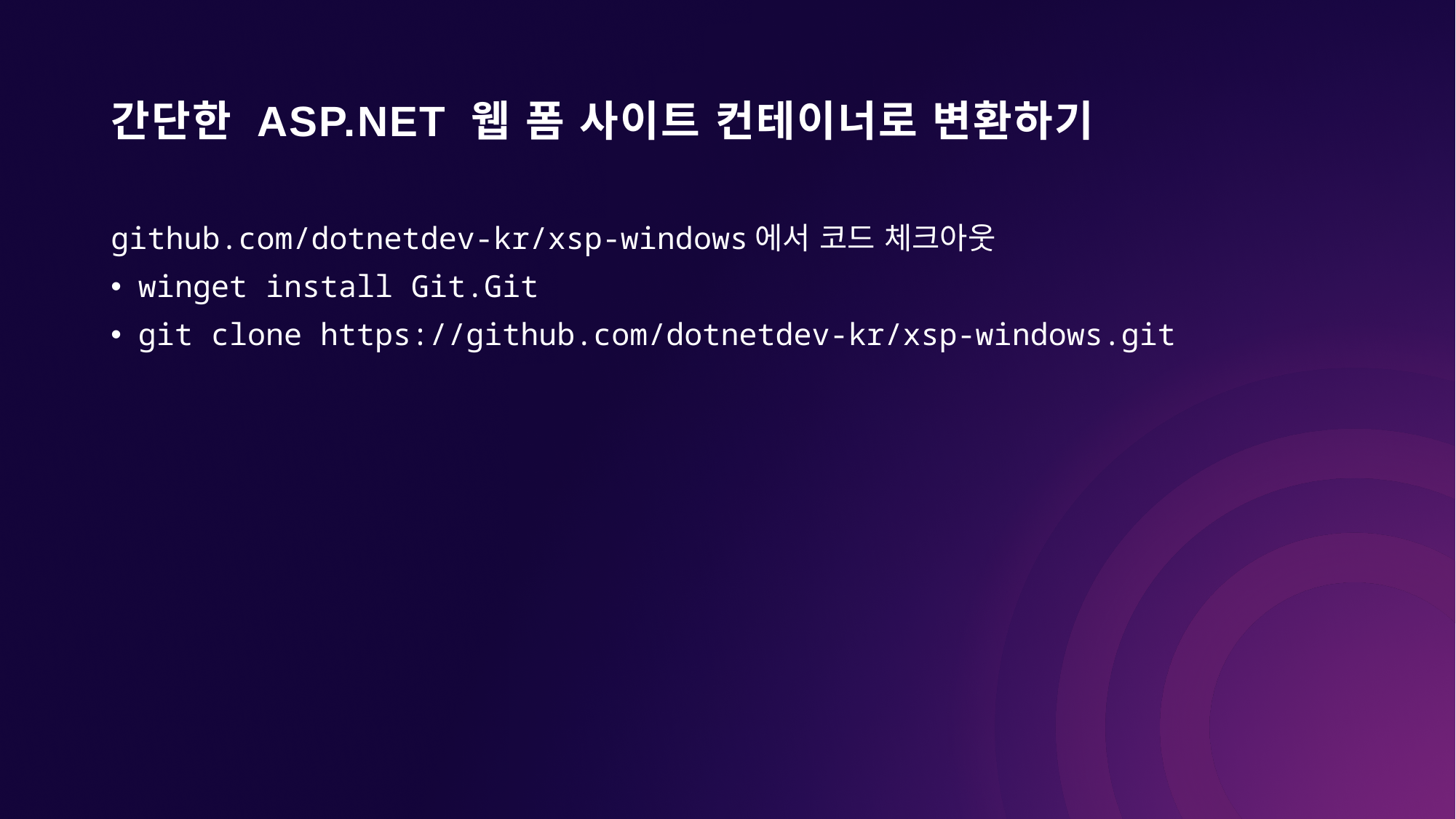

# 간단한 ASP.NET 웹 폼 사이트 컨테이너로 변환하기
github.com/dotnetdev-kr/xsp-windows에서 코드 체크아웃
winget install Git.Git
git clone https://github.com/dotnetdev-kr/xsp-windows.git